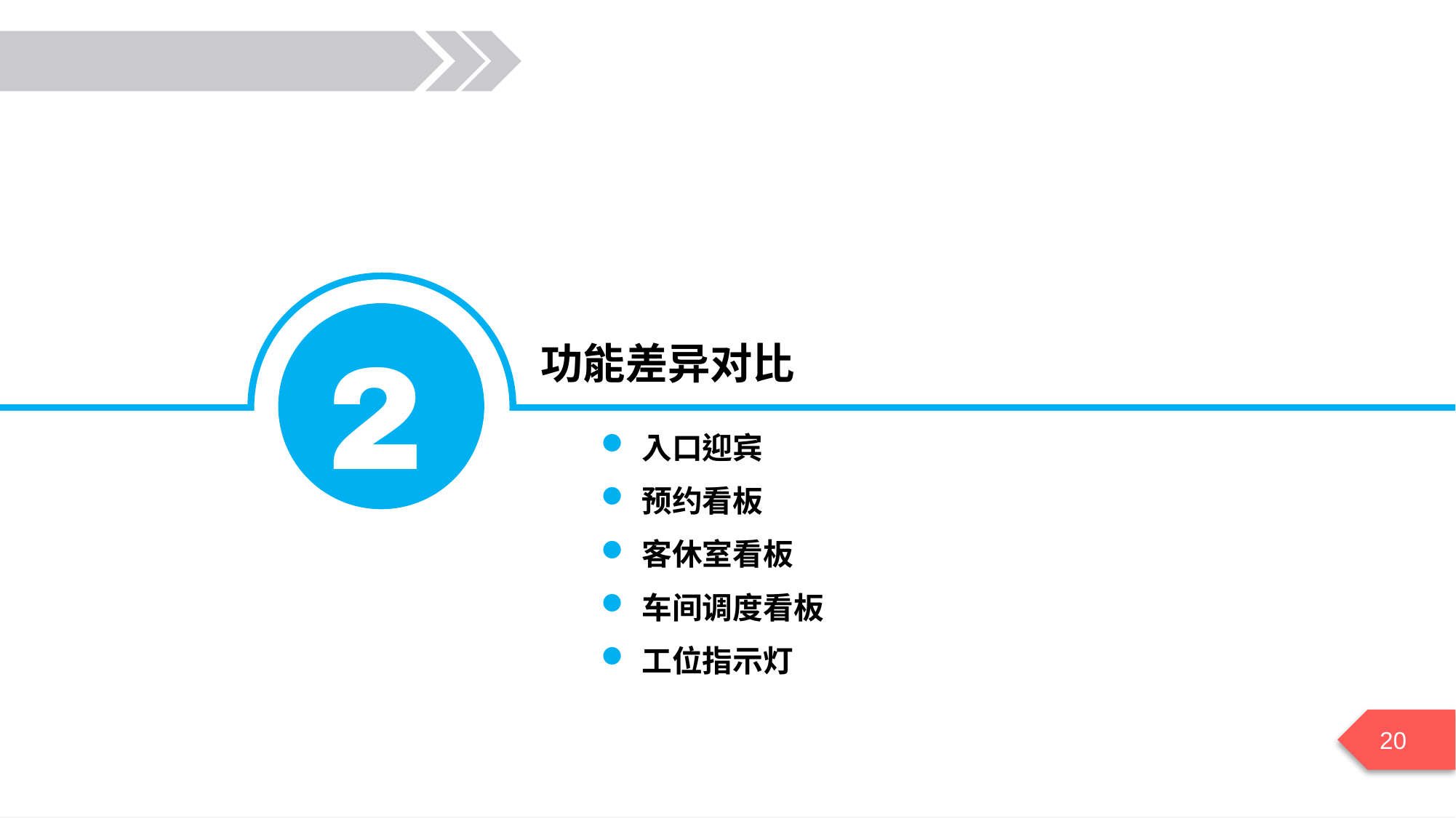

2
# 功能差异对比
入口迎宾
预约看板
客休室看板
车间调度看板
工位指示灯